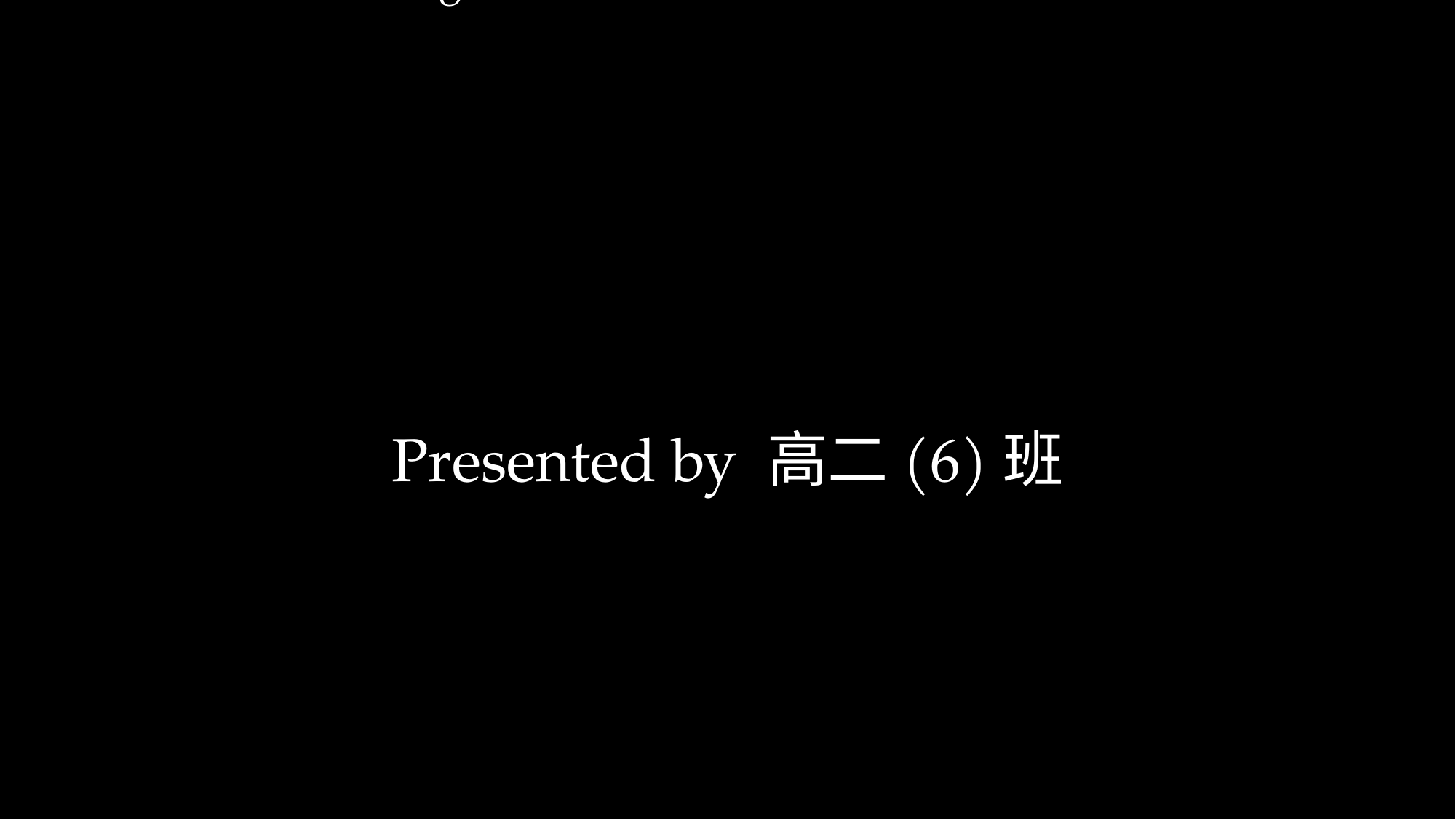

Cast

Henry Adams                                       王奎承
Portia Langham                                   徐子涵
Lloyd Hastings                                     李婧涵
Duke of Frognal                                   许正宁
Narrator                                                王睿盈
Oliver Montpelier                                罗孜涵
Roderick Montpelier                           王瑞涵
Mr. Garrat                                             盛昱皓
Montpelier‘s butler                             徐翌轩
Clothes Shop Salesman 1                   王    神
Clothes Shop Salesman 2                   姜    懿
Clothes Shop Manager                       佘俊颖
Bumbles Manager                               鲁尤悠
Duchess of Cromarty                          王敏茜
Duke of Cromarty                                张天祺
Renie                                                      丁菲鋆

             Director                                        王敏茜
             Playwright                      潘柏桦 王奎承 张天熠
             Supervisor                                   潘柏桦
             Property                                       苏    汇
             Background                                 应宇轩

Presented by 高二(6)班